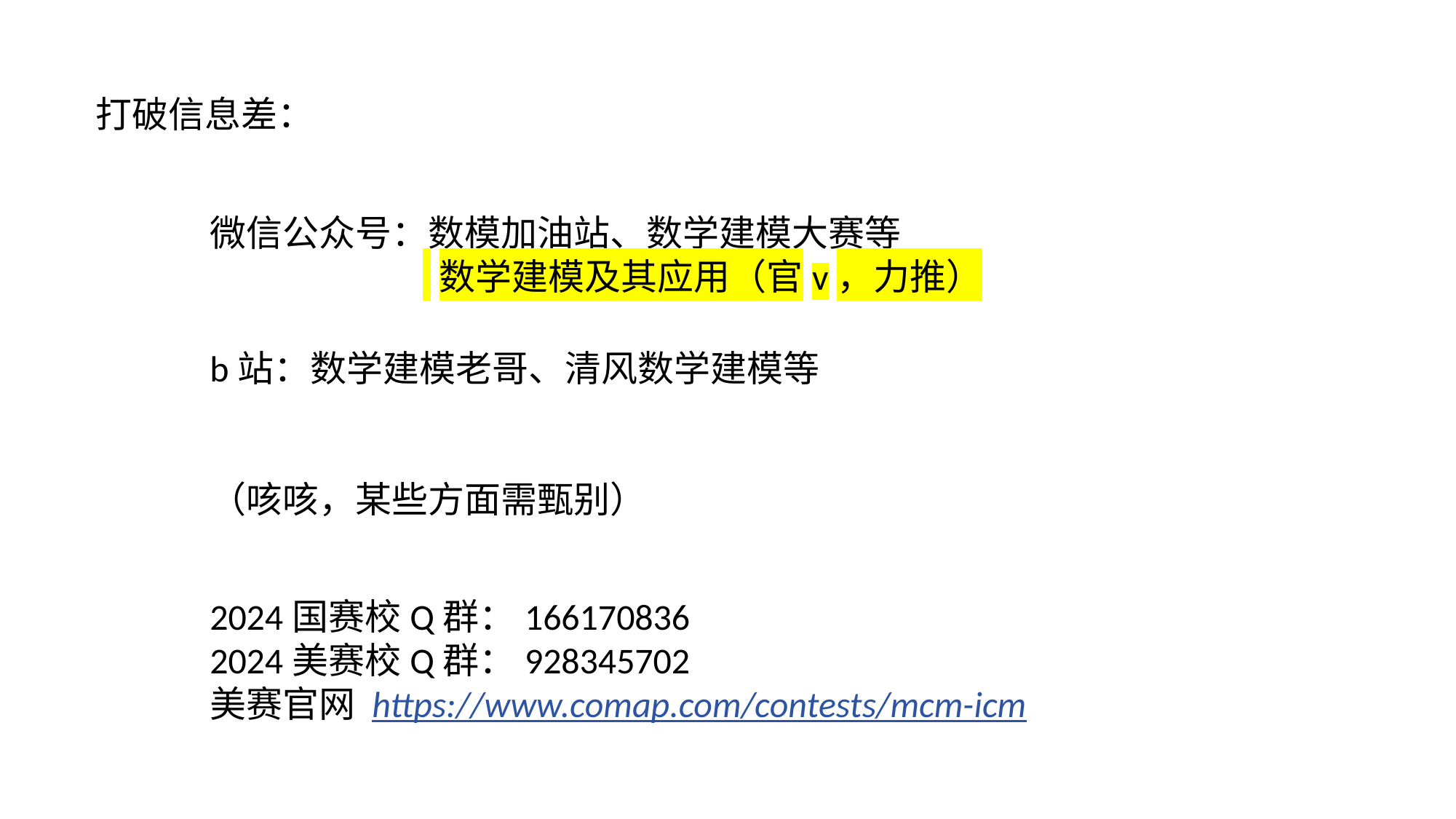

打破信息差：
微信公众号：数模加油站、数学建模大赛等
                           数学建模及其应用（官v，力推）
b站：数学建模老哥、清风数学建模等

（咳咳，某些方面需甄别）
2024国赛校Q群：166170836
2024美赛校Q群：928345702
美赛官网 https://www.comap.com/contests/mcm-icm